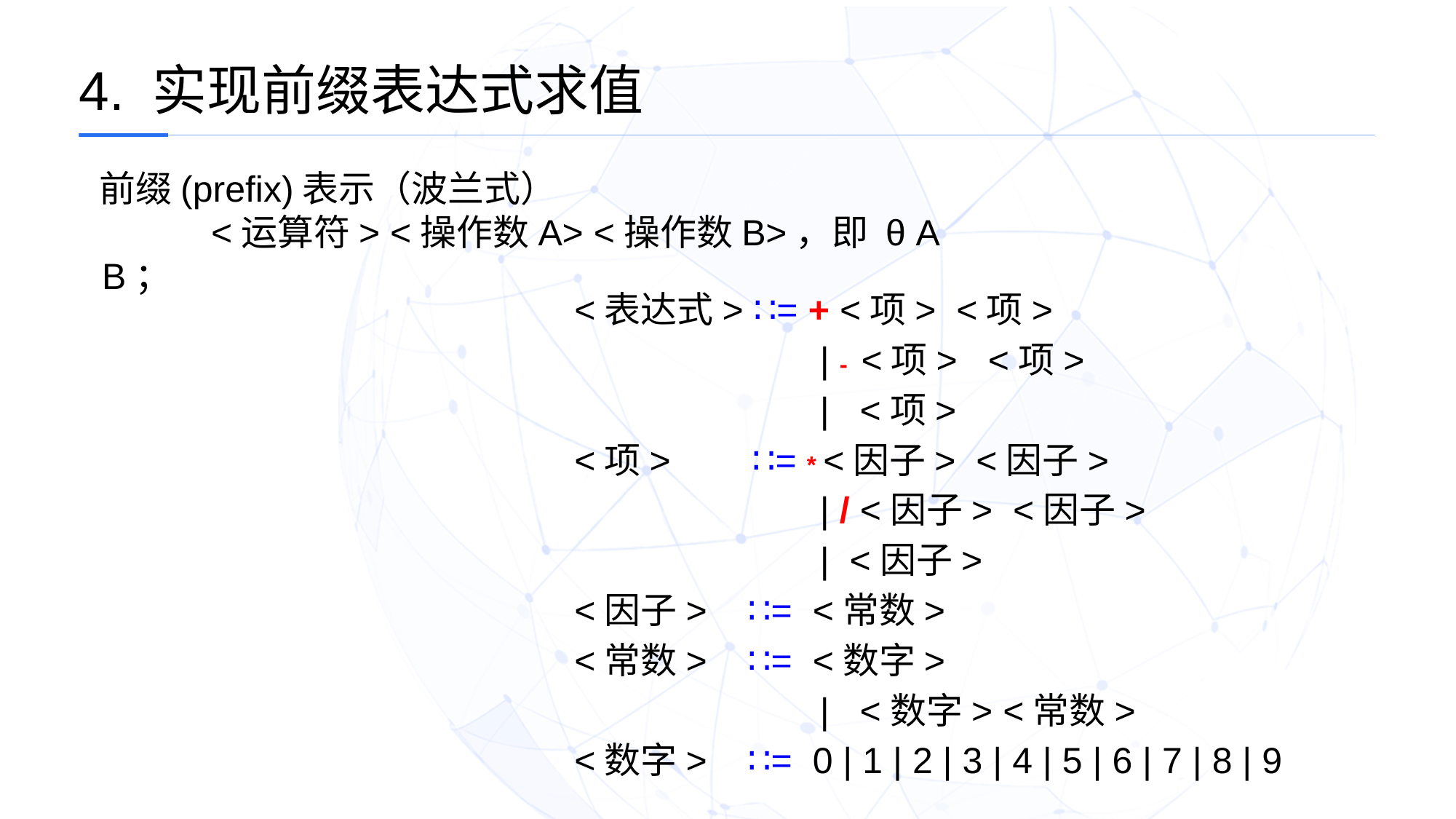

4. 实现前缀表达式求值
前缀(prefix)表示（波兰式）
	<运算符> <操作数A> <操作数B>，即 θ A B；
<表达式> ∷= + <项>  <项>
         		| -  <项>   <项>
          		|   <项>
<项>        ∷= * <因子>  <因子>
          		| / <因子>  <因子>
          		|  <因子>
<因子>    ∷=  <常数>
<常数>    ∷=  <数字>
          		|   <数字> <常数>
<数字>    ∷=  0 | 1 | 2 | 3 | 4 | 5 | 6 | 7 | 8 | 9